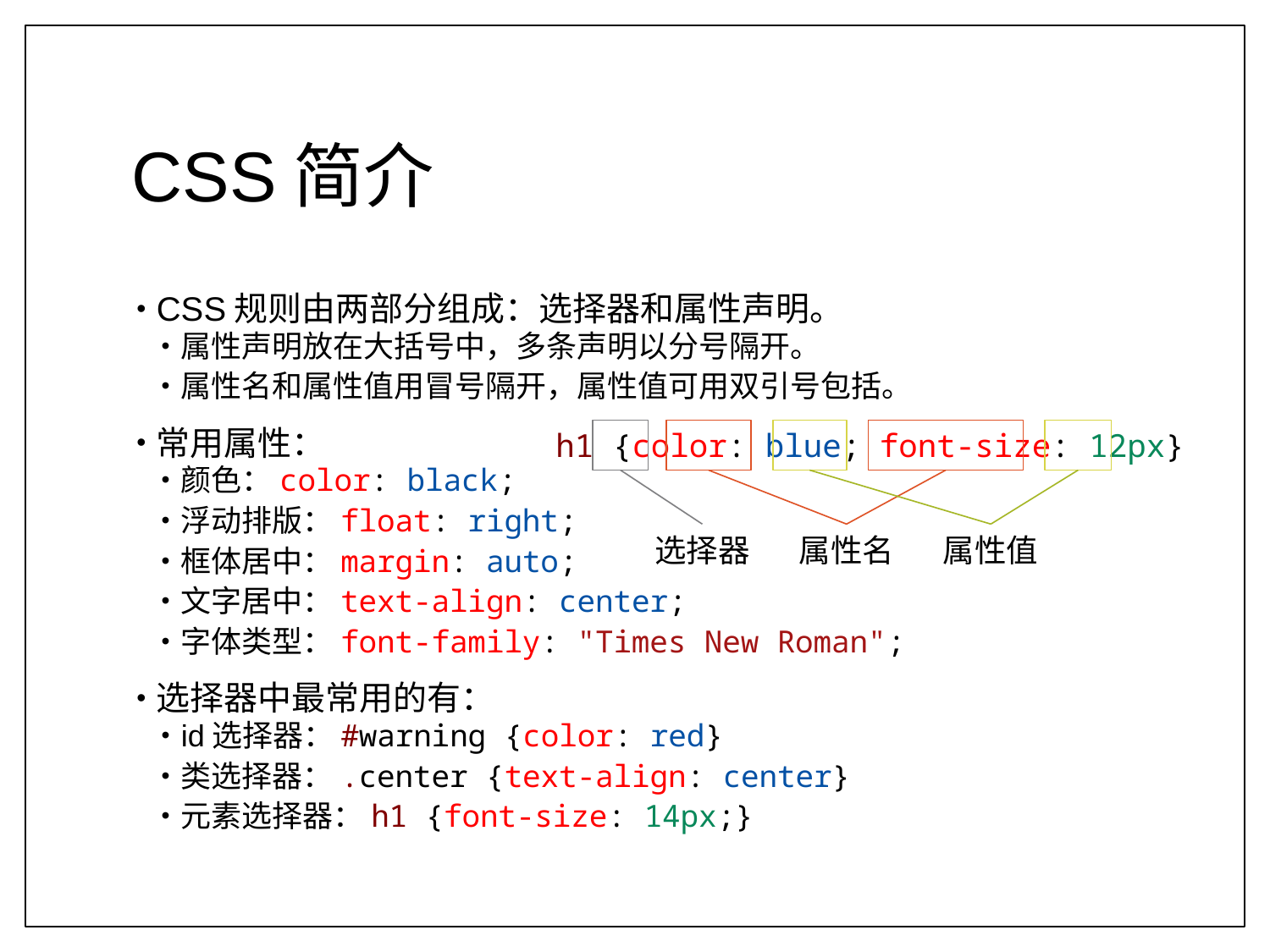

# CSS简介
CSS规则由两部分组成：选择器和属性声明。
属性声明放在大括号中，多条声明以分号隔开。
属性名和属性值用冒号隔开，属性值可用双引号包括。
常用属性：
颜色：color: black;
浮动排版：float: right;
框体居中：margin: auto;
文字居中：text-align: center;
字体类型：font-family: "Times New Roman";
选择器中最常用的有：
id选择器：#warning {color: red}
类选择器：.center {text-align: center}
元素选择器：h1 {font-size: 14px;}
h1 {color: blue; font-size: 12px}

选择器
属性名
属性值